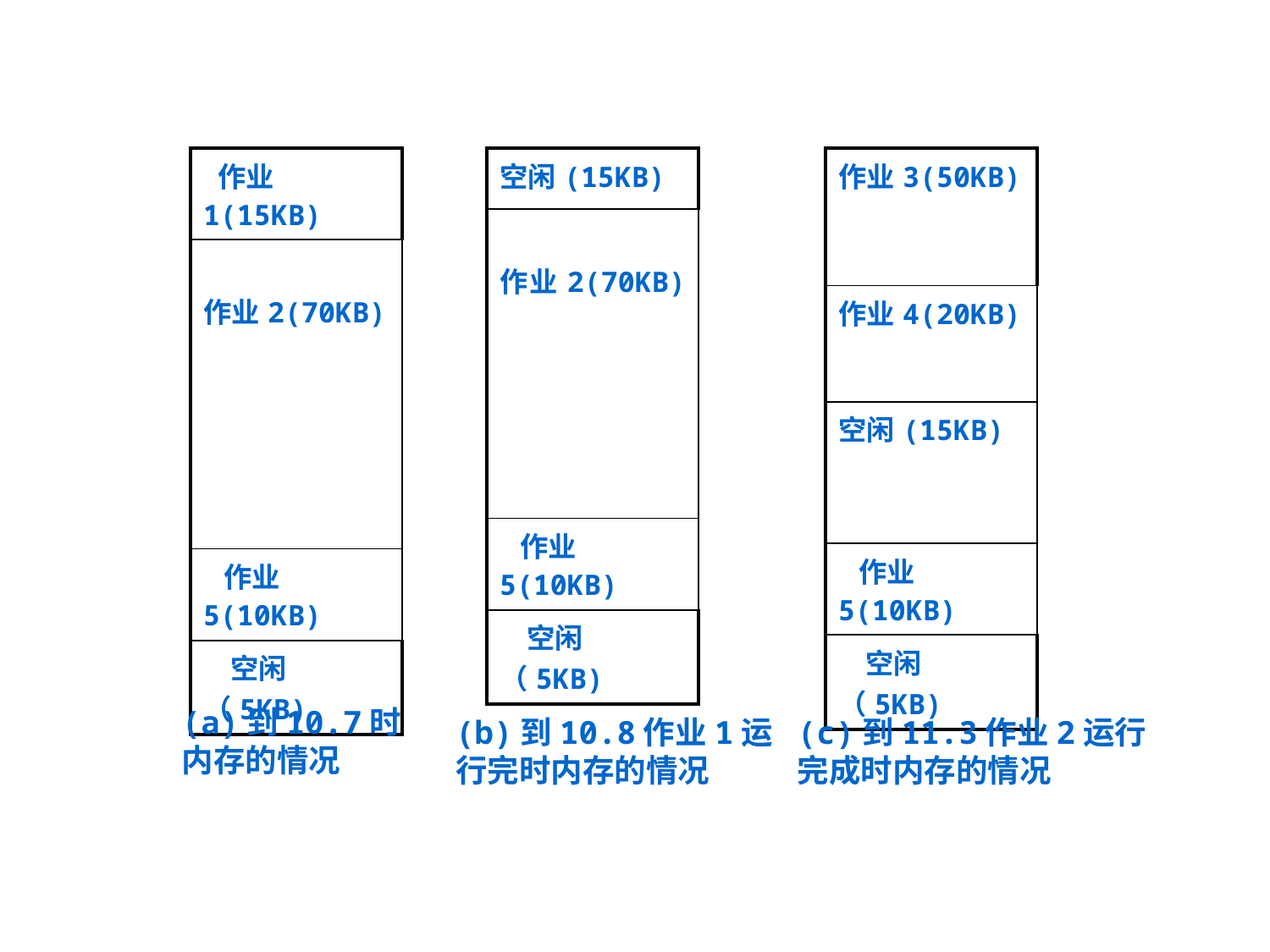

| 作业1(15KB) |
| --- |
| 作业2(70KB) |
| 作业5(10KB) |
| 空闲（5KB) |
| 空闲(15KB) |
| --- |
| 作业2(70KB) |
| 作业5(10KB) |
| 空闲（5KB) |
| 作业3(50KB) |
| --- |
| 作业4(20KB) |
| 空闲(15KB) |
| 作业5(10KB) |
| 空闲（5KB) |
(a)到10.7时
内存的情况
(b)到10.8作业1运
行完时内存的情况
(c)到11.3作业2运行
完成时内存的情况